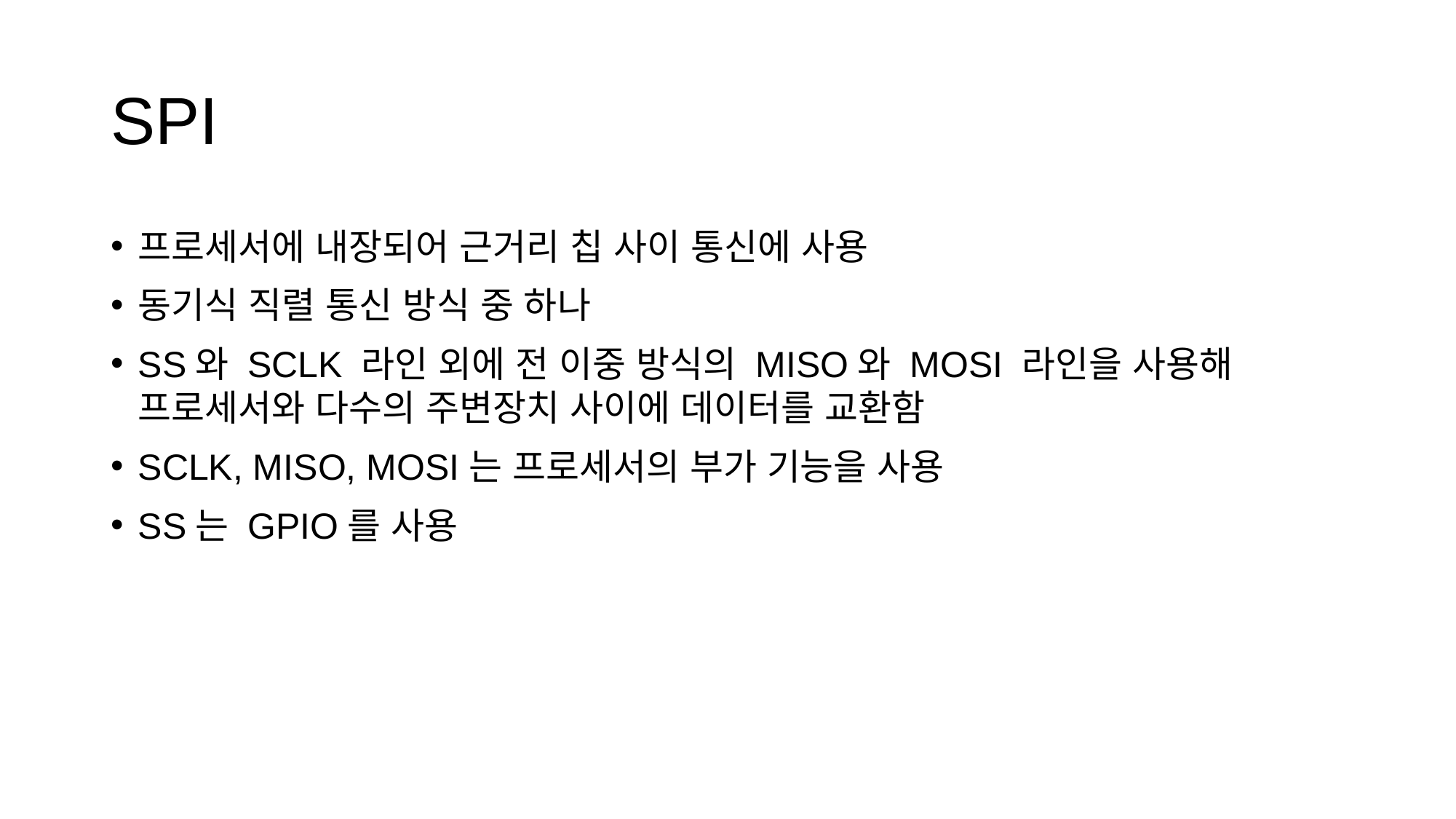

# SPI
프로세서에 내장되어 근거리 칩 사이 통신에 사용
동기식 직렬 통신 방식 중 하나
SS와 SCLK 라인 외에 전 이중 방식의 MISO와 MOSI 라인을 사용해
프로세서와 다수의 주변장치 사이에 데이터를 교환함
SCLK, MISO, MOSI는 프로세서의 부가 기능을 사용
SS는 GPIO를 사용